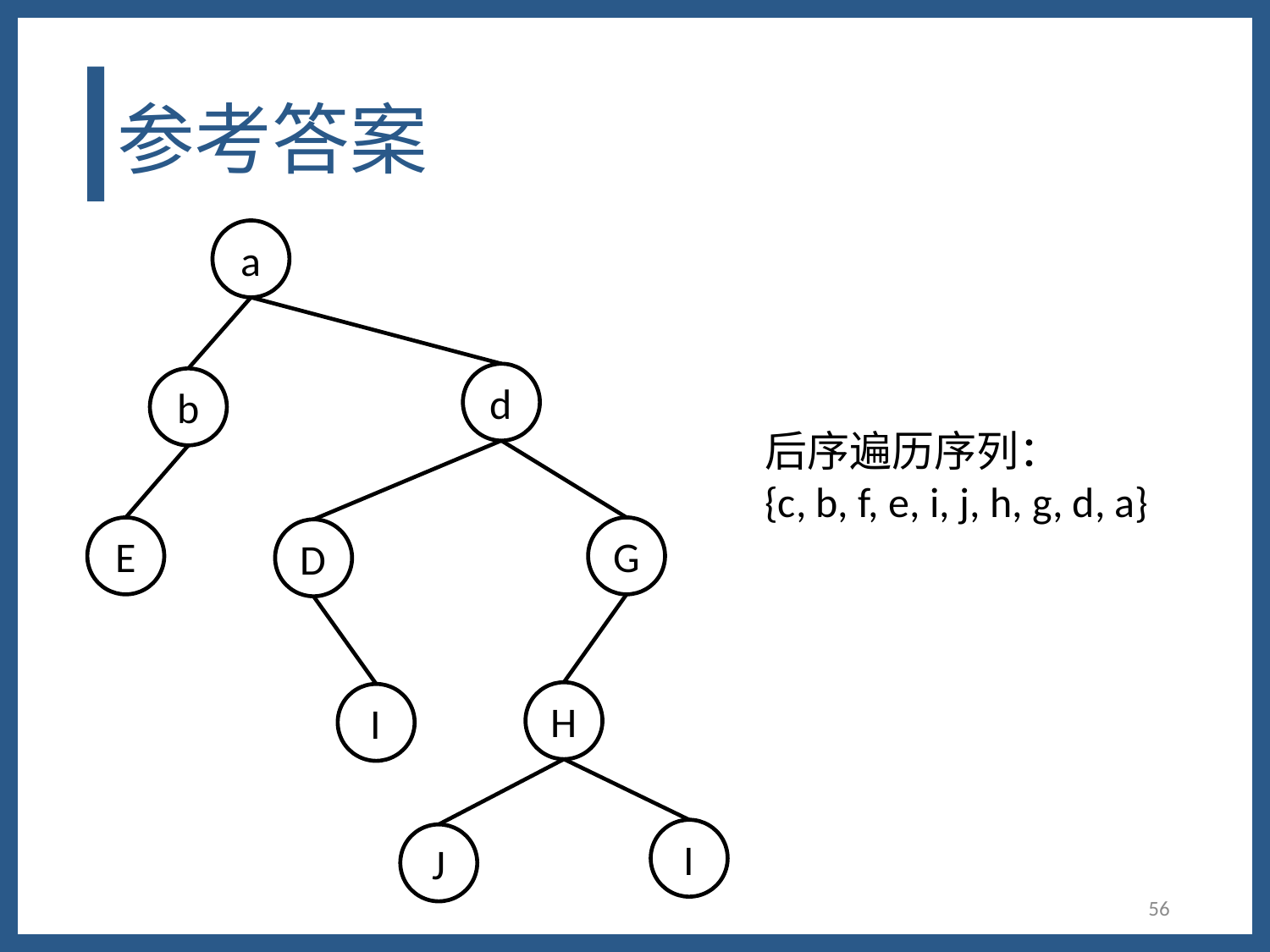

# 参考答案
a
d
b
E
G
D
H
I
I
J
后序遍历序列：
{c, b, f, e, i, j, h, g, d, a}
56